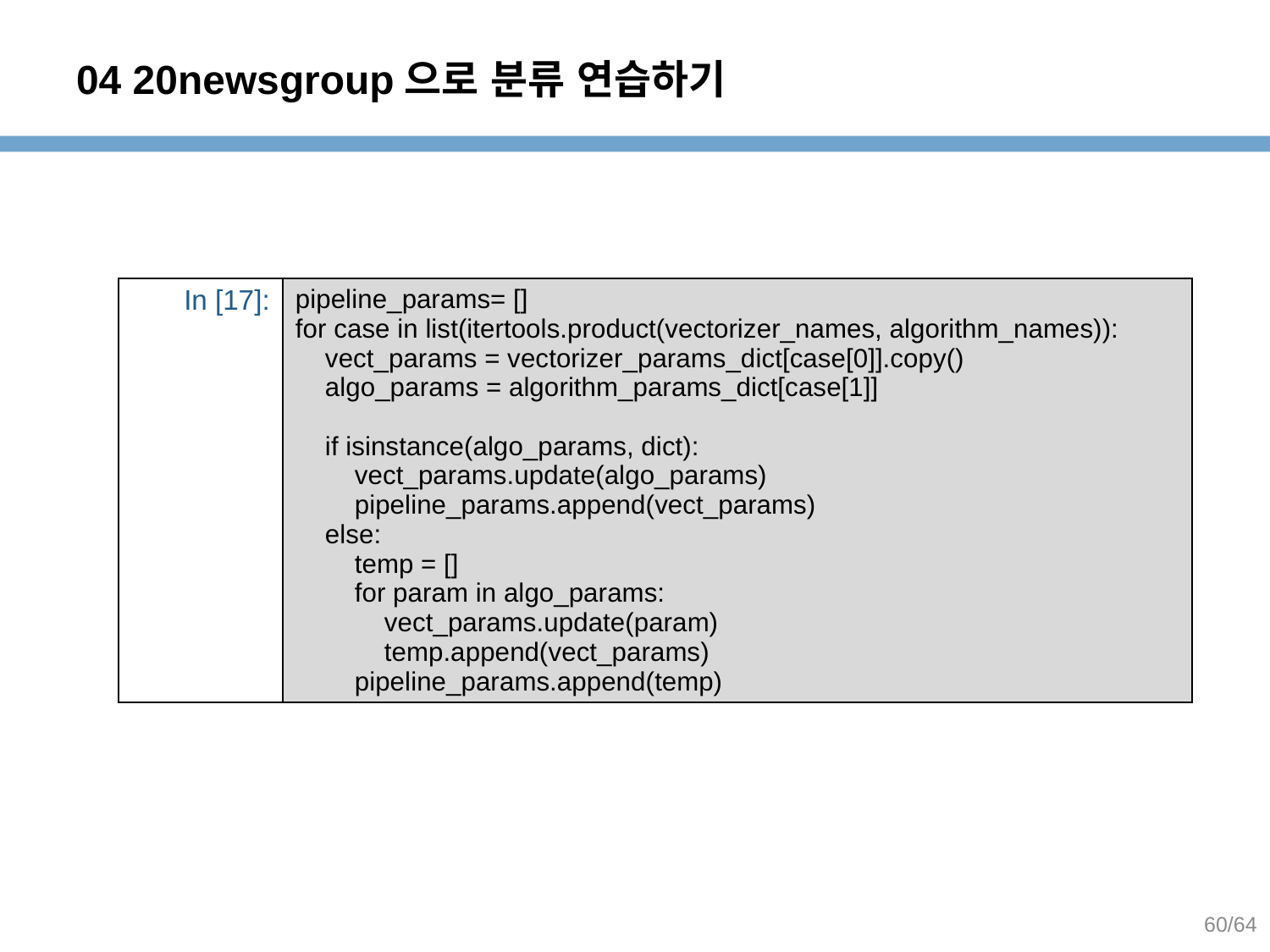

# 04 20newsgroup으로 분류 연습하기
| In [17]: | pipeline\_params= [] for case in list(itertools.product(vectorizer\_names, algorithm\_names)): vect\_params = vectorizer\_params\_dict[case[0]].copy() algo\_params = algorithm\_params\_dict[case[1]] if isinstance(algo\_params, dict): vect\_params.update(algo\_params) pipeline\_params.append(vect\_params) else: temp = [] for param in algo\_params: vect\_params.update(param) temp.append(vect\_params) pipeline\_params.append(temp) |
| --- | --- |
60/64